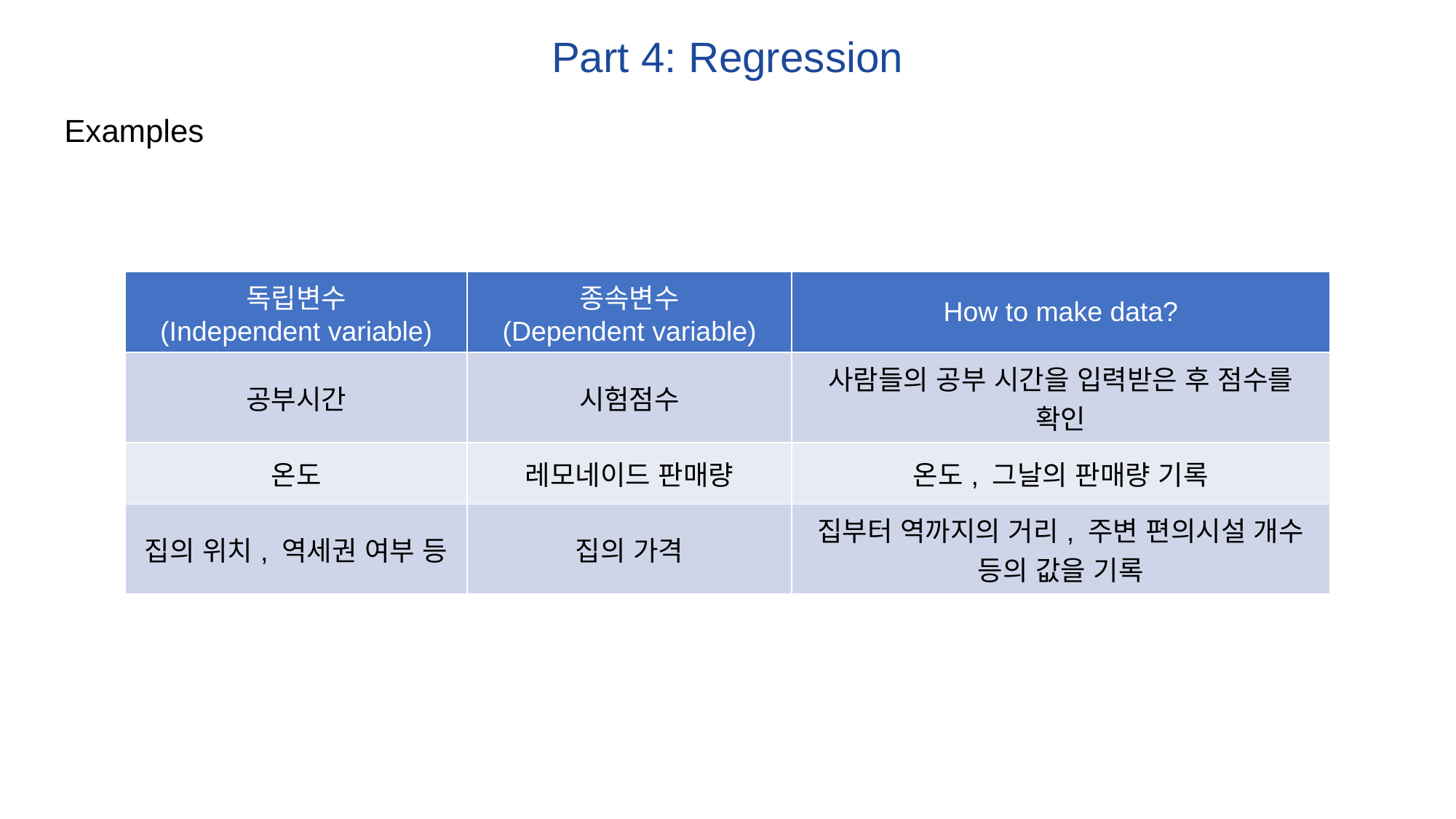

Part 4: Regression
Examples
| 독립변수 (Independent variable) | 종속변수 (Dependent variable) | How to make data? |
| --- | --- | --- |
| 공부시간 | 시험점수 | 사람들의 공부 시간을 입력받은 후 점수를 확인 |
| 온도 | 레모네이드 판매량 | 온도, 그날의 판매량 기록 |
| 집의 위치, 역세권 여부 등 | 집의 가격 | 집부터 역까지의 거리, 주변 편의시설 개수 등의 값을 기록 |